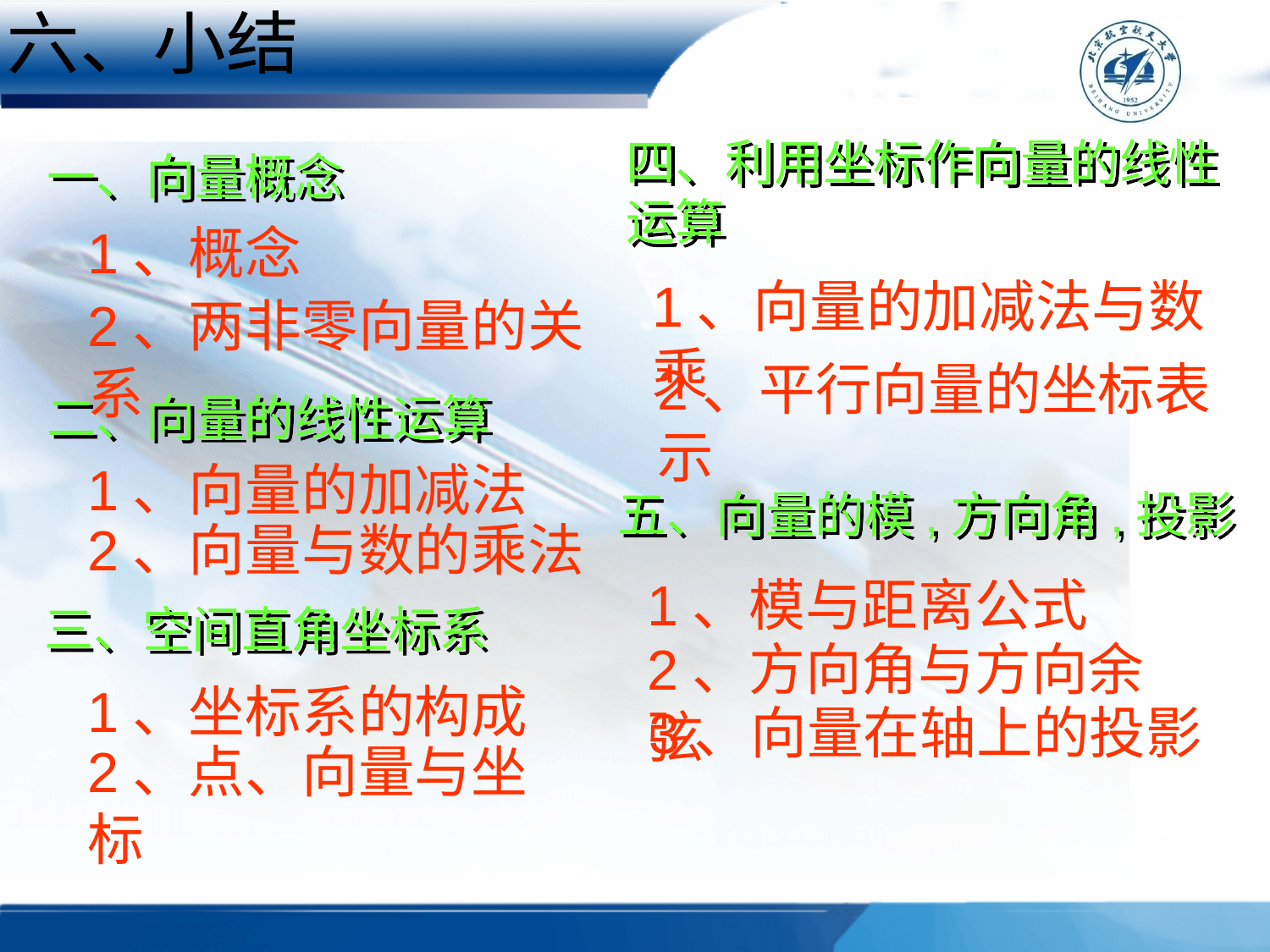

六、小结
四、利用坐标作向量的线性运算
一、向量概念
1、概念
1、向量的加减法与数乘
2、两非零向量的关系
2、平行向量的坐标表示
二、向量的线性运算
1、向量的加减法
五、向量的模,方向角,投影
2、向量与数的乘法
1、模与距离公式
三、空间直角坐标系
2、方向角与方向余弦
1、坐标系的构成
3、向量在轴上的投影
2、点、向量与坐标